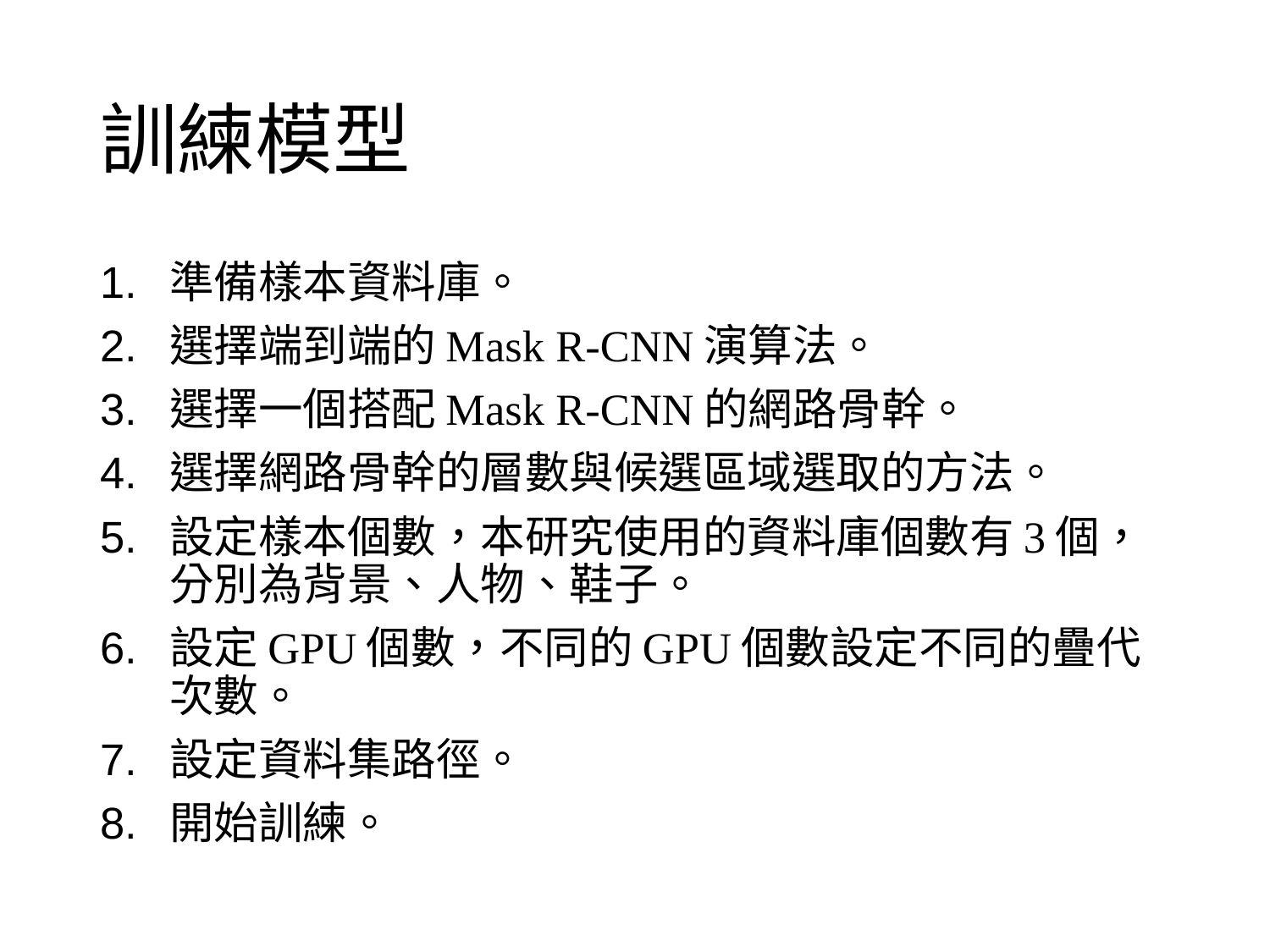

# 訓練模型
準備樣本資料庫。
選擇端到端的Mask R-CNN演算法。
選擇一個搭配Mask R-CNN的網路骨幹。
選擇網路骨幹的層數與候選區域選取的方法。
設定樣本個數，本研究使用的資料庫個數有3個，分別為背景、人物、鞋子。
設定GPU個數，不同的GPU個數設定不同的疊代次數。
設定資料集路徑。
開始訓練。